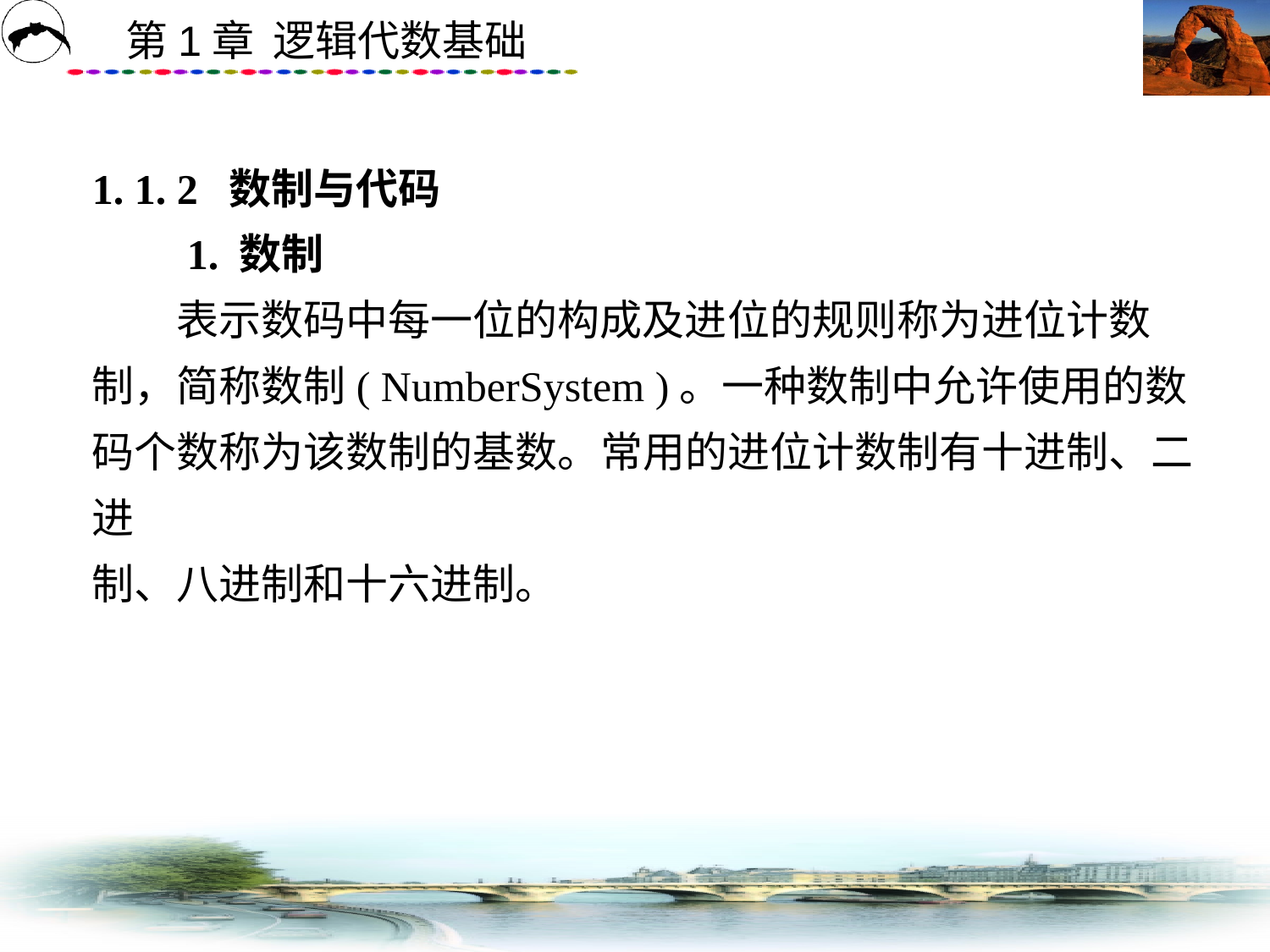

# 1. 1. 2  数制与代码 　　1. 数制 　　表示数码中每一位的构成及进位的规则称为进位计数制，简称数制( NumberSystem )。一种数制中允许使用的数码个数称为该数制的基数。常用的进位计数制有十进制、二进 制、八进制和十六进制。